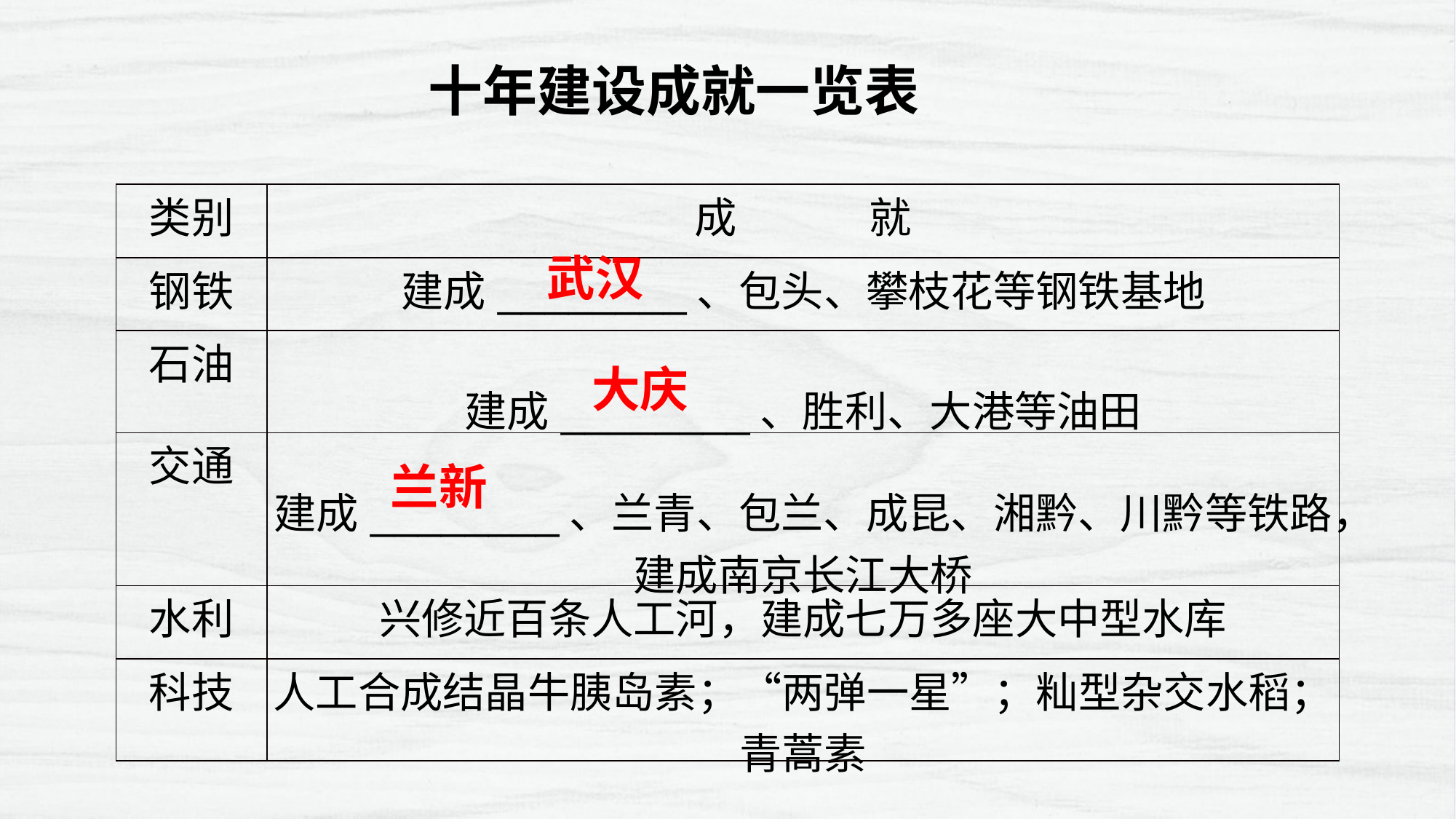

十年建设成就一览表
| 类别 | 成 就 |
| --- | --- |
| 钢铁 | 建成\_\_\_\_\_\_\_\_、包头、攀枝花等钢铁基地 |
| 石油 | 建成\_\_\_\_\_\_\_\_、胜利、大港等油田 |
| 交通 | 建成\_\_\_\_\_\_\_\_、兰青、包兰、成昆、湘黔、川黔等铁路，建成南京长江大桥 |
| 水利 | 兴修近百条人工河，建成七万多座大中型水库 |
| 科技 | 人工合成结晶牛胰岛素；“两弹一星”；籼型杂交水稻；青蒿素 |
武汉
大庆
兰新